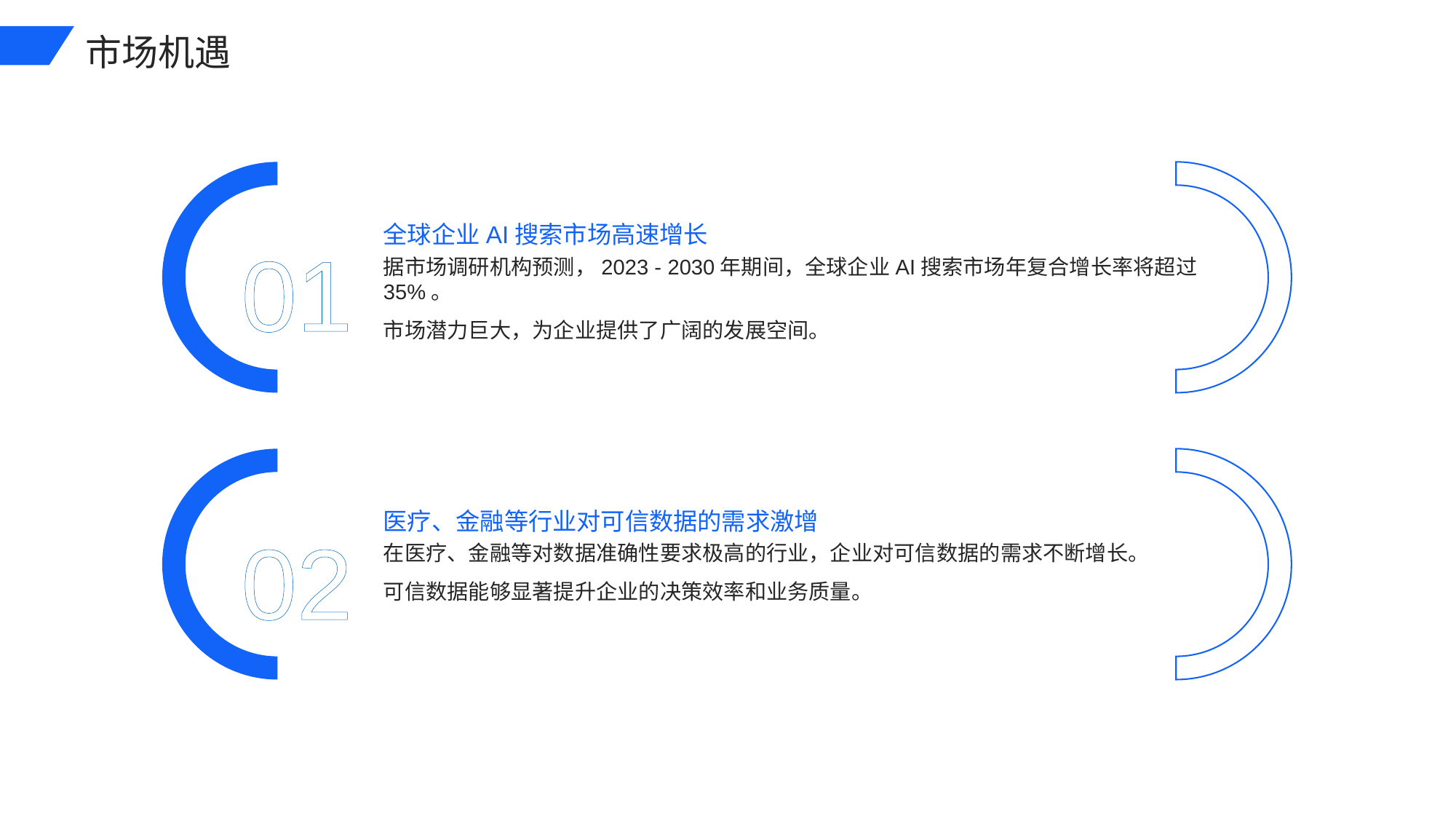

市场机遇

01
全球企业AI搜索市场高速增长
据市场调研机构预测，2023 - 2030年期间，全球企业AI搜索市场年复合增长率将超过35%。
市场潜力巨大，为企业提供了广阔的发展空间。

医疗、金融等行业对可信数据的需求激增
02
在医疗、金融等对数据准确性要求极高的行业，企业对可信数据的需求不断增长。
可信数据能够显著提升企业的决策效率和业务质量。